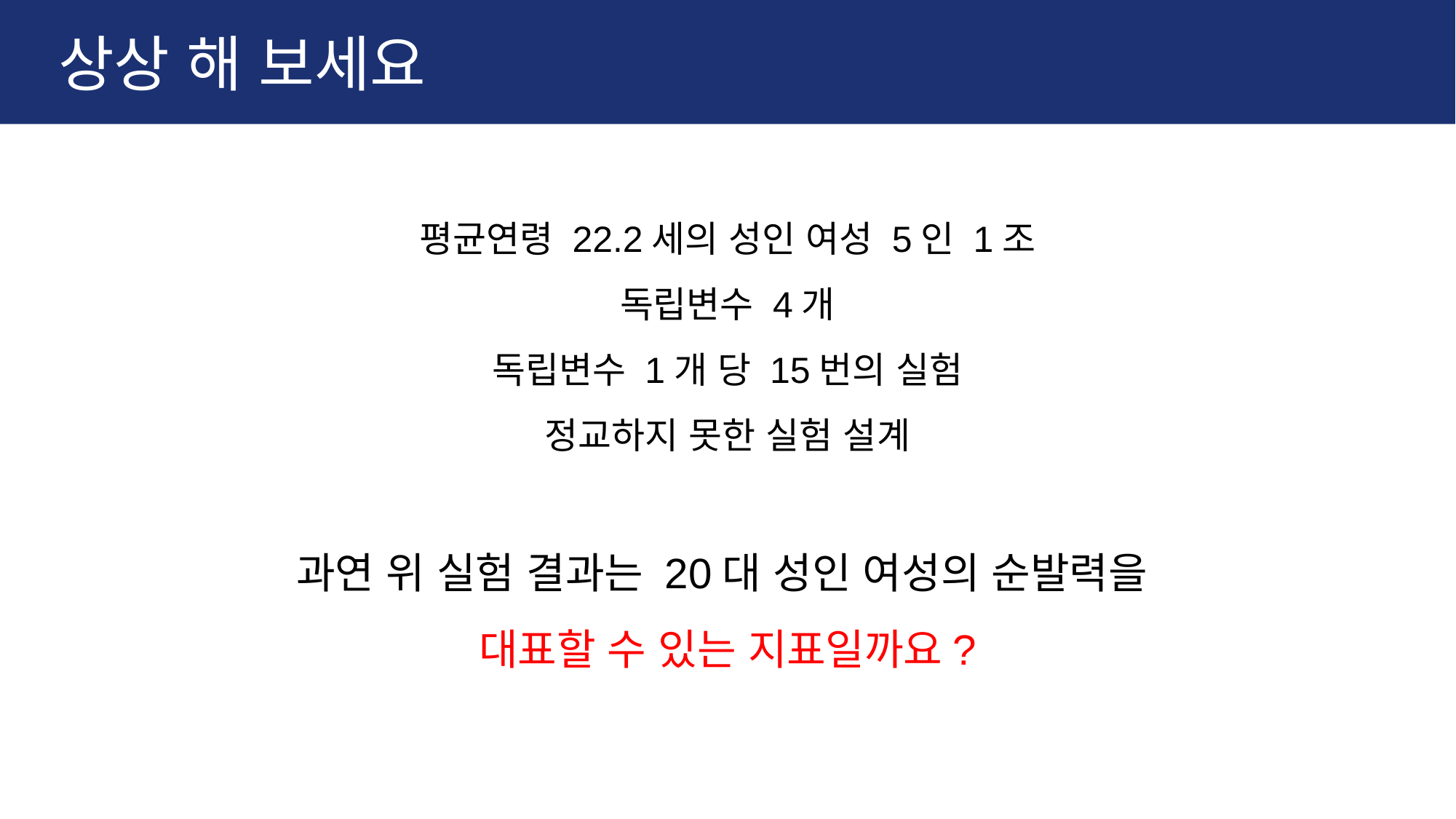

# 상상 해 보세요
평균연령 22.2세의 성인 여성 5인 1조
독립변수 4개
독립변수 1개 당 15번의 실험
정교하지 못한 실험 설계
과연 위 실험 결과는 20대 성인 여성의 순발력을
대표할 수 있는 지표일까요?